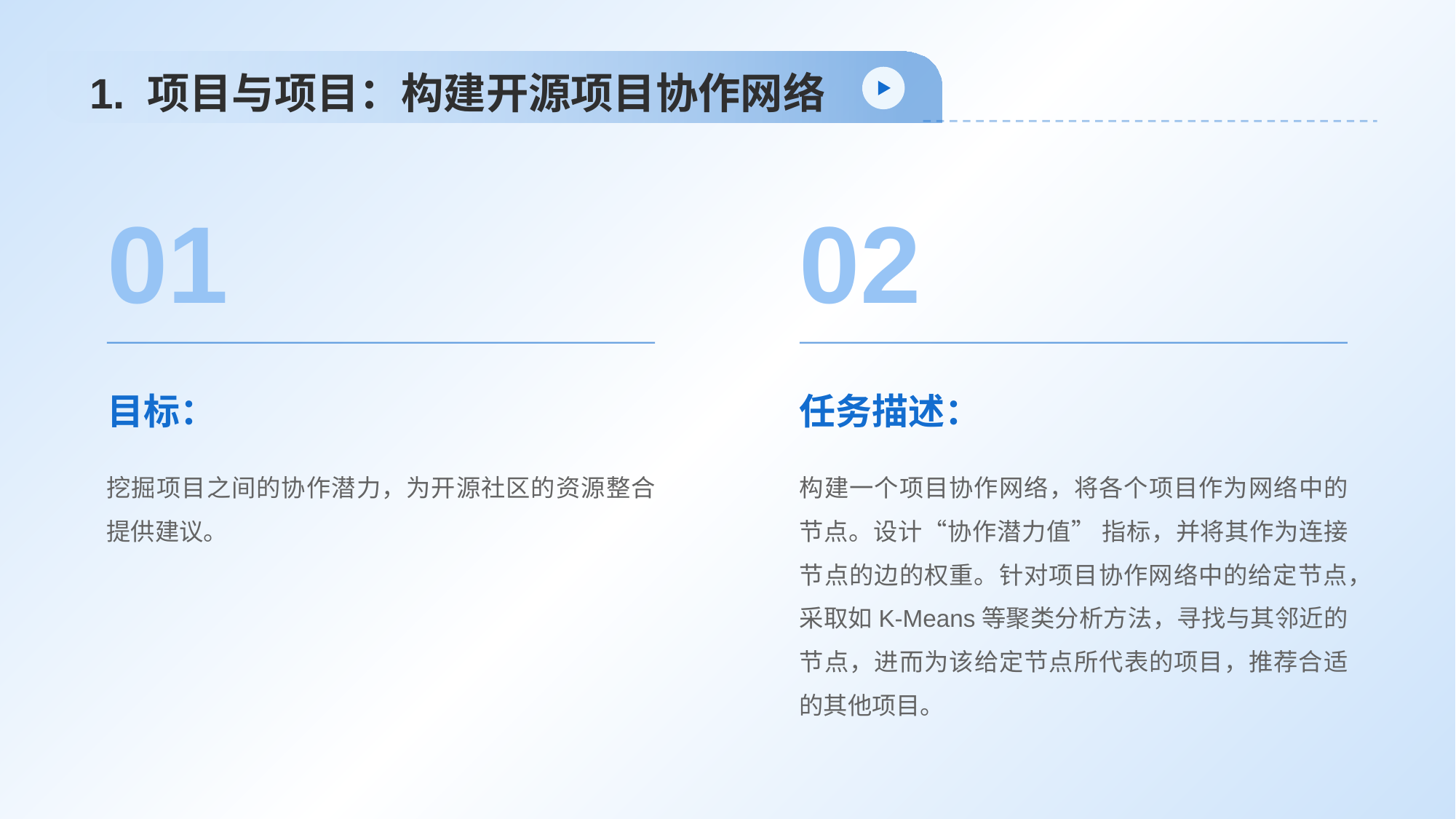

# 1. 项目与项目：构建开源项目协作网络
01
02
目标：
任务描述：
挖掘项目之间的协作潜力，为开源社区的资源整合提供建议。
构建一个项目协作网络，将各个项目作为网络中的节点。设计“协作潜力值” 指标，并将其作为连接节点的边的权重。针对项目协作网络中的给定节点，采取如K-Means等聚类分析方法，寻找与其邻近的节点，进而为该给定节点所代表的项目，推荐合适的其他项目。